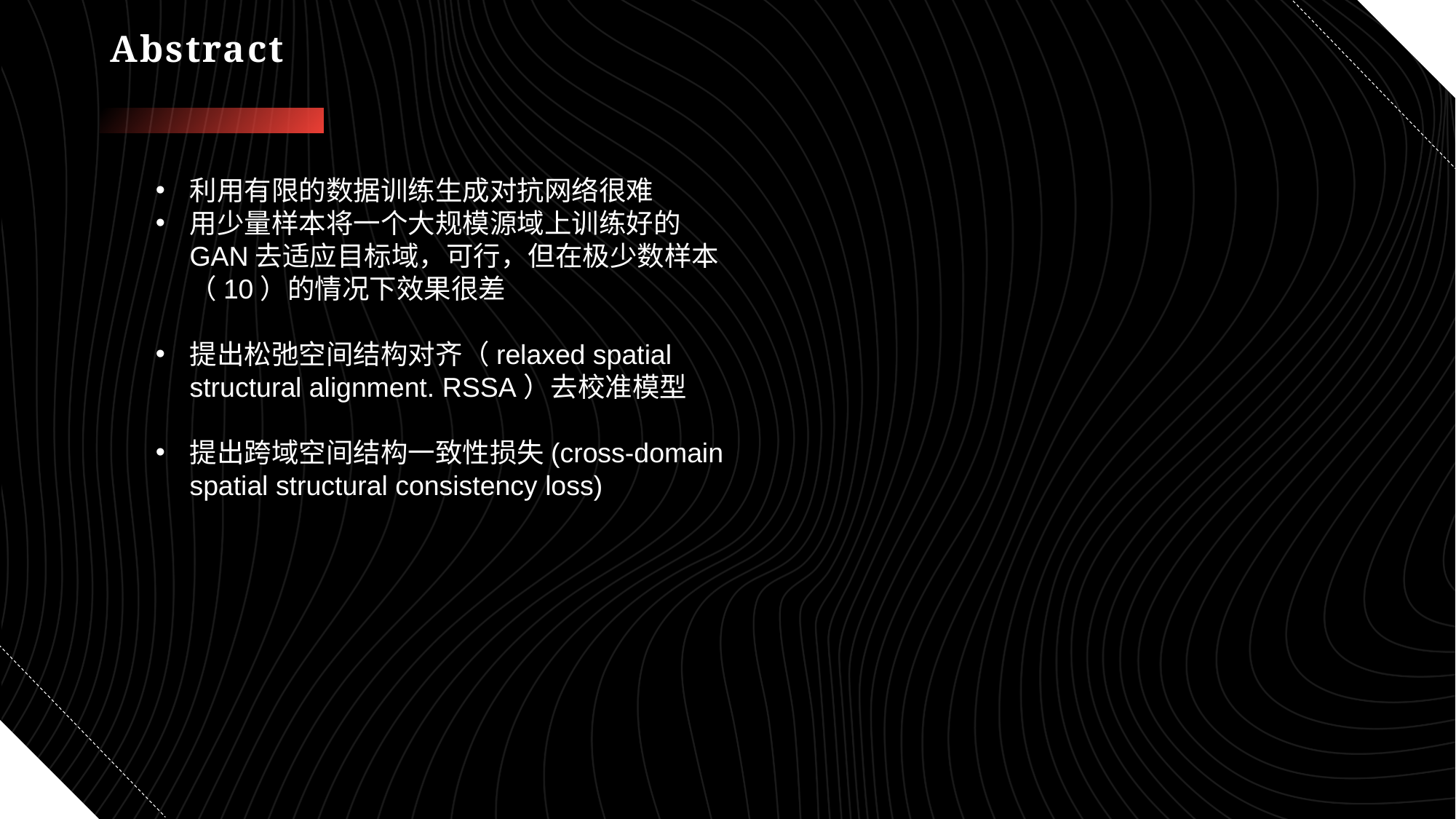

# Abstract
利用有限的数据训练生成对抗网络很难
用少量样本将一个大规模源域上训练好的GAN去适应目标域，可行，但在极少数样本（10）的情况下效果很差

提出松弛空间结构对齐（relaxed spatial structural alignment. RSSA）去校准模型

提出跨域空间结构一致性损失(cross-domain spatial structural consistency loss)